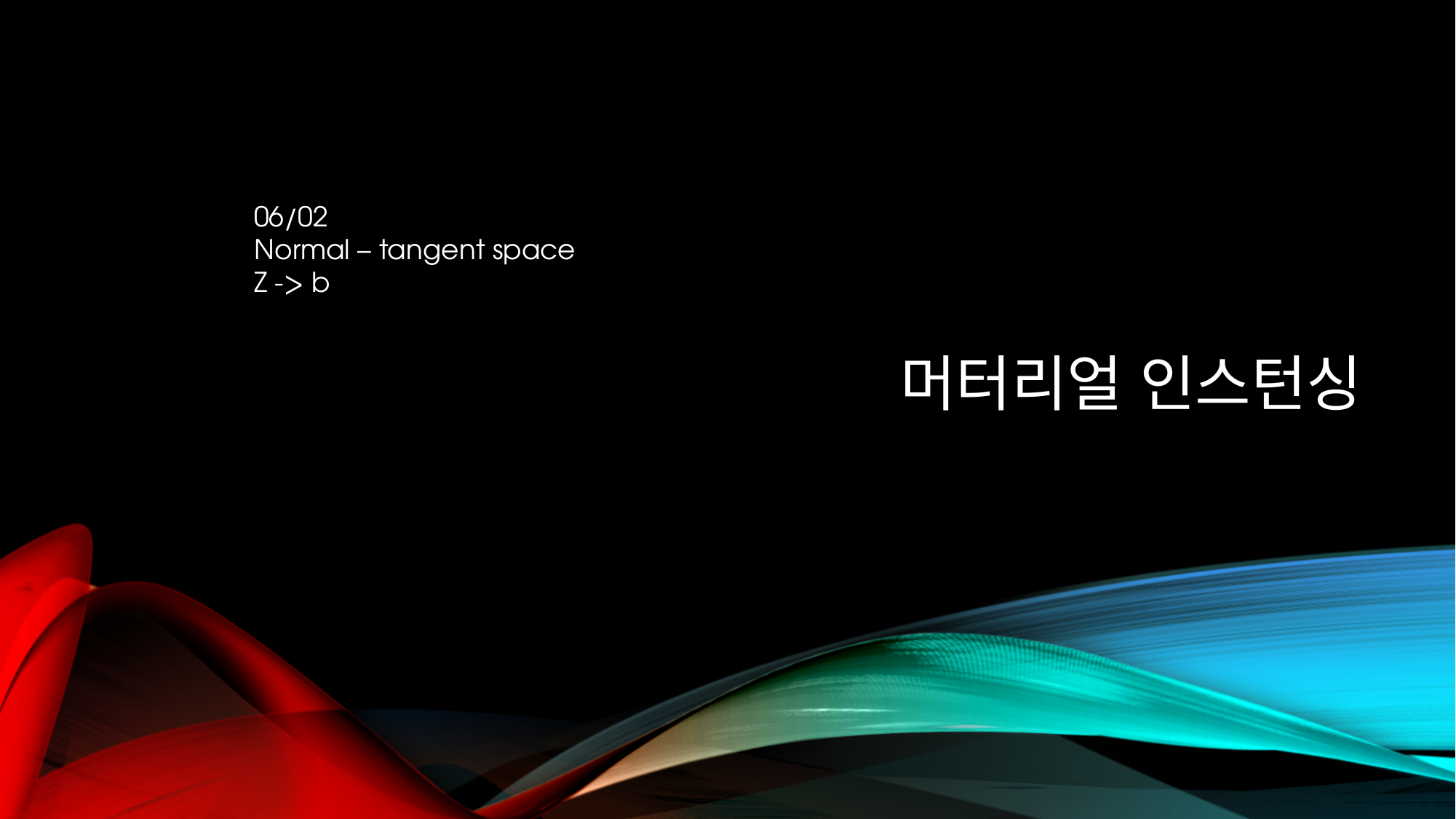

# 머터리얼 인스턴싱
06/02
Normal – tangent space
Z -> b